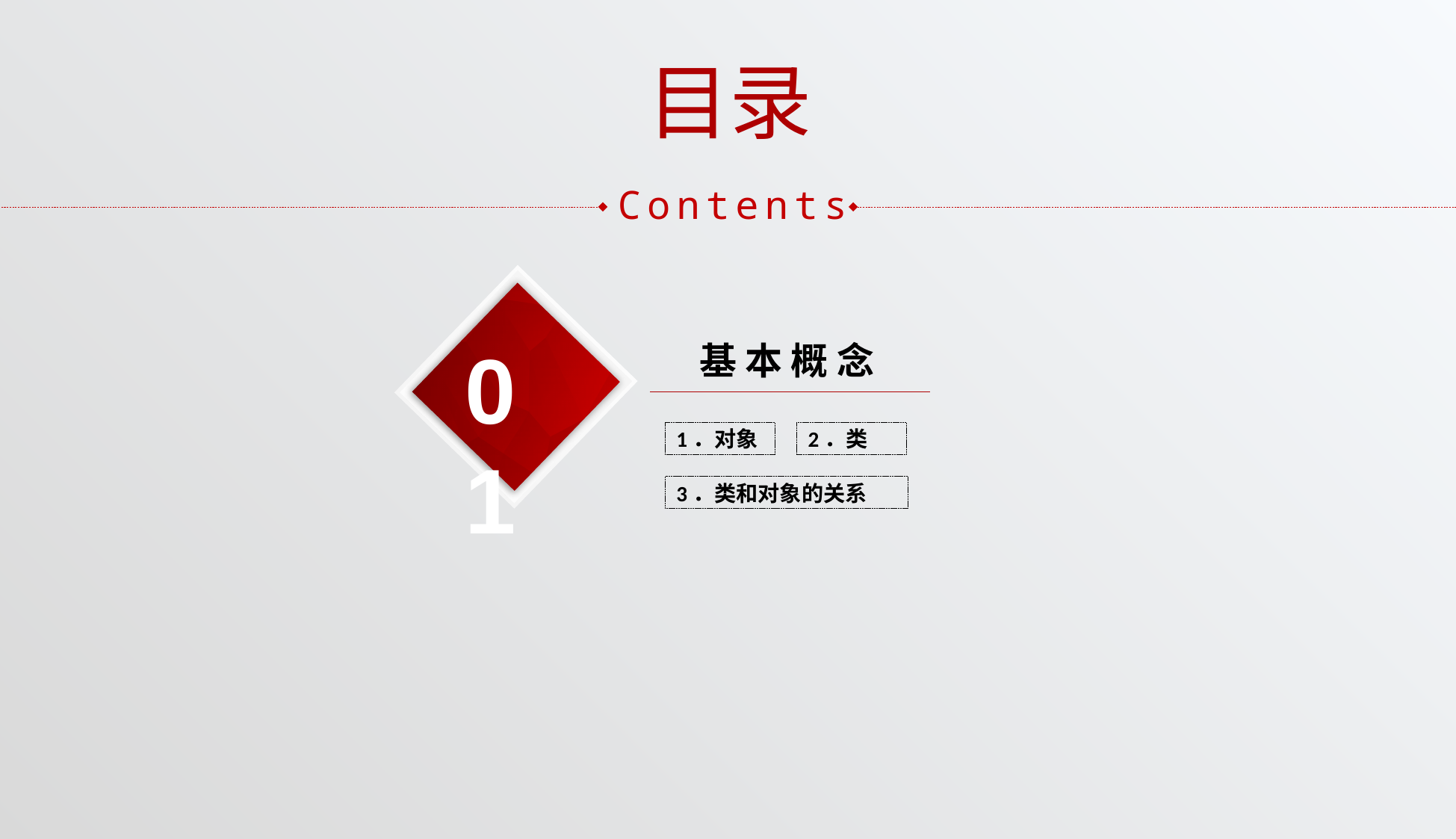

目录
Contents

01
基 本 概 念
1．对象
2．类
3．类和对象的关系